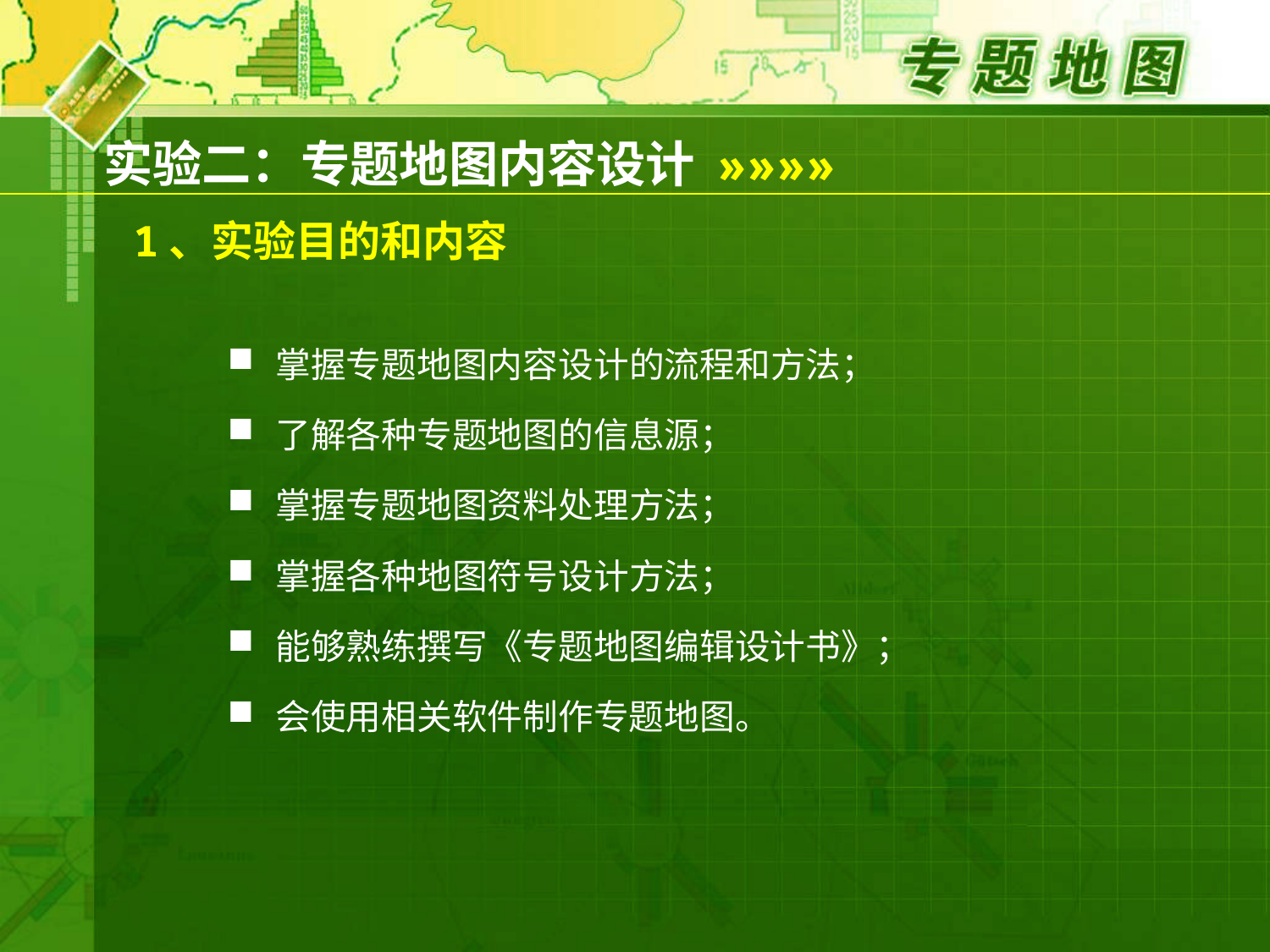

实验二：专题地图内容设计
»»»»
# 1、实验目的和内容
掌握专题地图内容设计的流程和方法；
了解各种专题地图的信息源；
掌握专题地图资料处理方法；
掌握各种地图符号设计方法；
能够熟练撰写《专题地图编辑设计书》；
会使用相关软件制作专题地图。